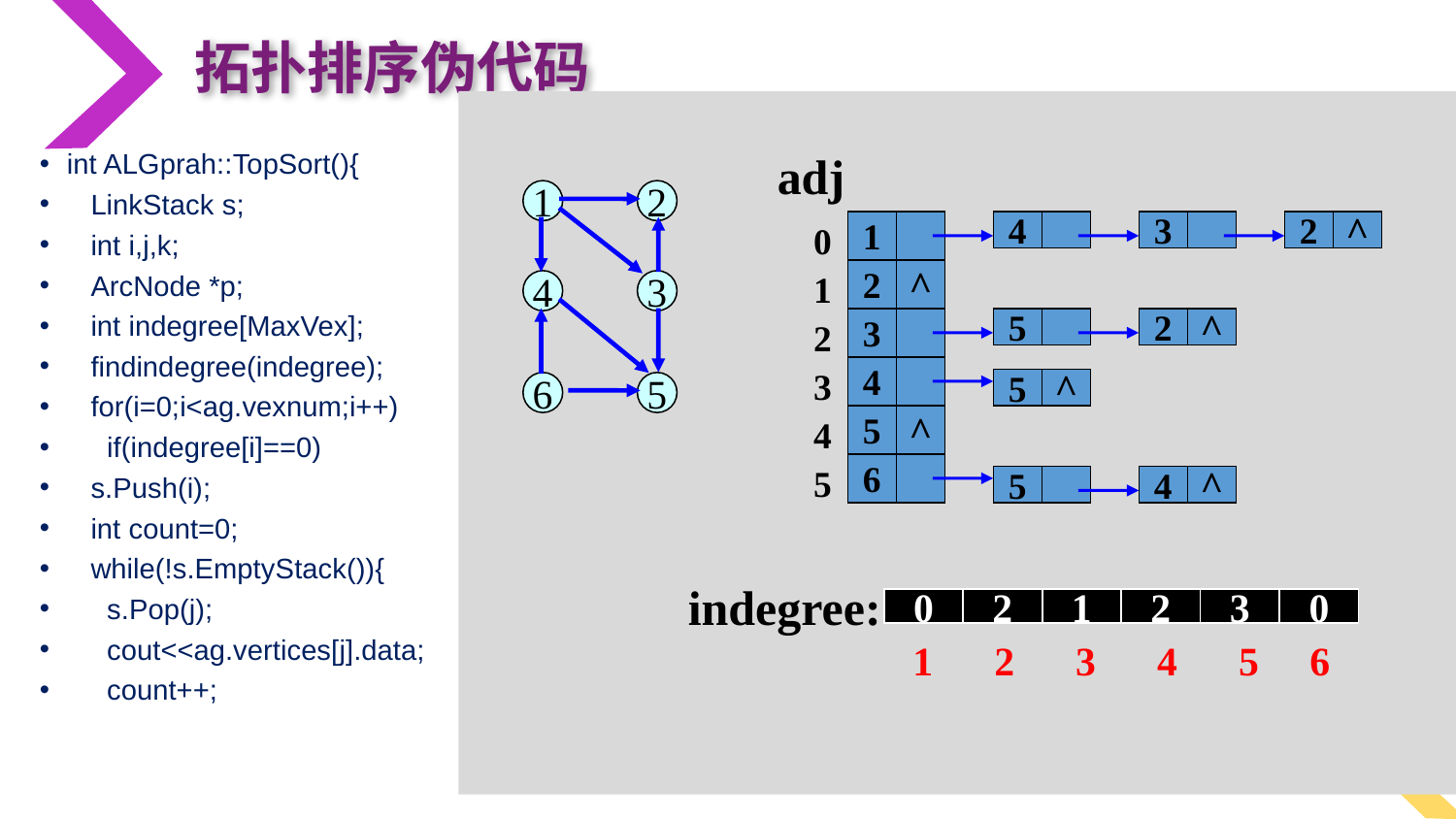

拓扑排序伪代码

       for(p=ag.vertices [j].firstarc;p!=NULL;p=p->nextarc){
             k=p->adjvex;
             indegree[k]--;
             if(indegree[k]==0)               //入度为0的顶点入栈
                  s.Push(k);
        }
   }
   if(count<ag.vexnum){
        cout<<“图中存在回路，不存在拓扑排序”<<endl;
        return 0;
   }
   else{
         cout<<”是一个拓扑序列”<<endl;
         return 1;
   }
}
int ALGprah::TopSort(){
   LinkStack s;
   int i,j,k;
   ArcNode *p;
   int indegree[MaxVex];
   findindegree(indegree);
   for(i=0;i<ag.vexnum;i++)
     if(indegree[i]==0)
   s.Push(i);
   int count=0;
   while(!s.EmptyStack()){
     s.Pop(j);
     cout<<ag.vertices[j].data;
     count++;
adj
0
1

4

3

2
^

1
2
^
2
3

3
4

4
5
^
5
6

5

2
^
5
^
5

4
^
1
2

4
3

6
5

indegree:
0
2
1
2
3
0
1      2      3      4      5     6